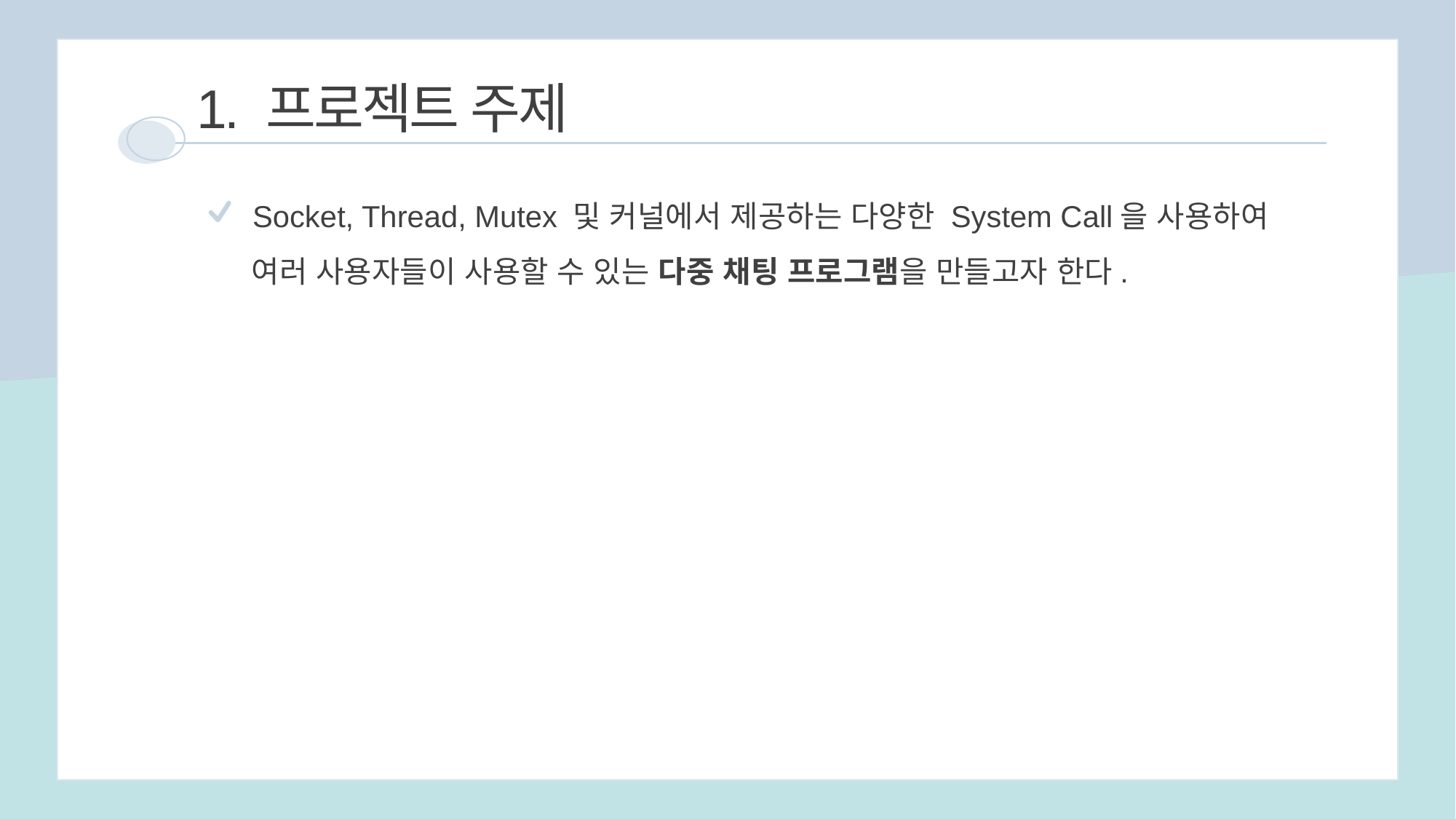

1. 프로젝트 주제
      Socket, Thread, Mutex 및 커널에서 제공하는 다양한 System Call을 사용하여
여러 사용자들이 사용할 수 있는 다중 채팅 프로그램을 만들고자 한다.